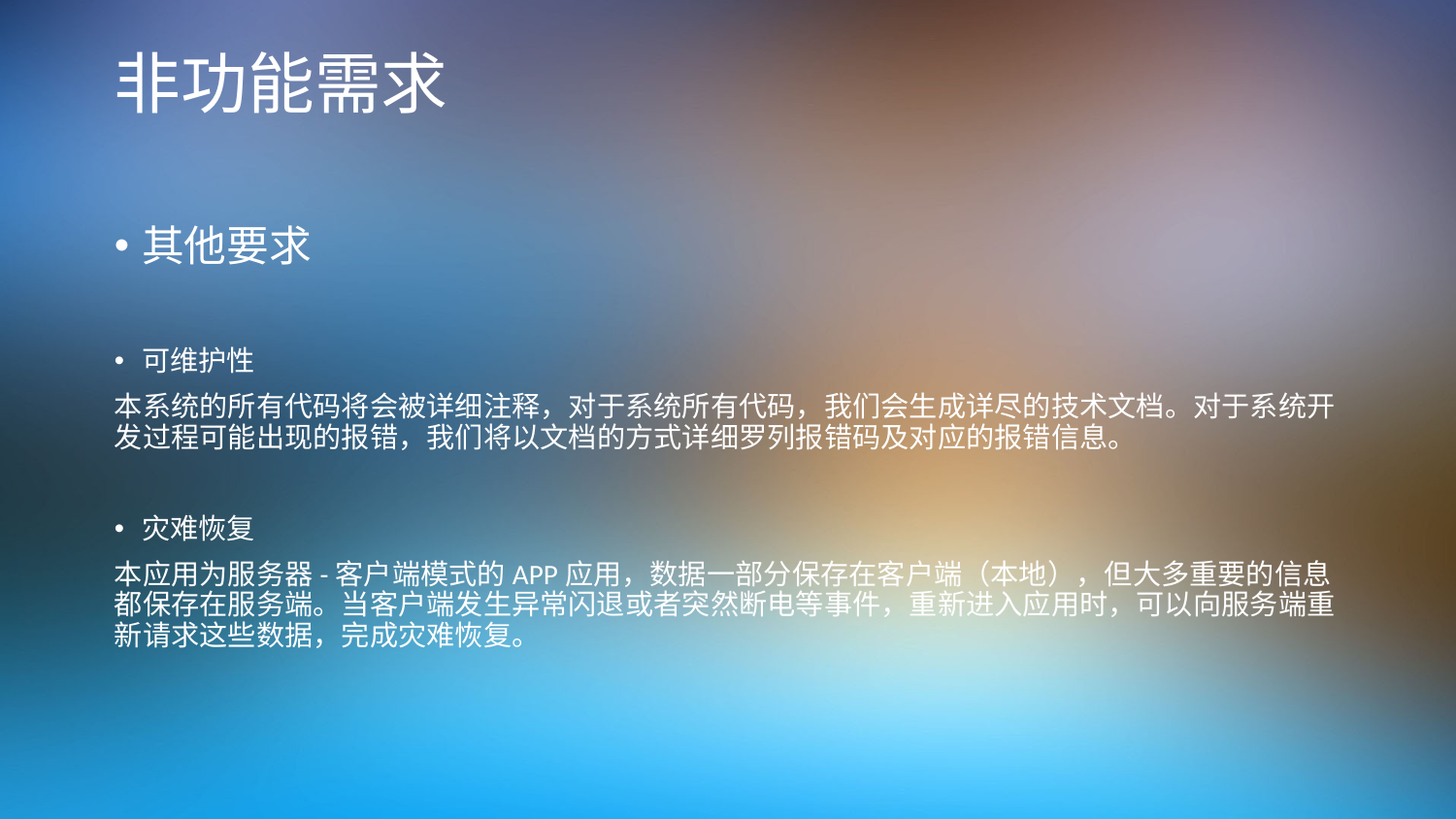

# 非功能需求
其他要求

可维护性
本系统的所有代码将会被详细注释，对于系统所有代码，我们会生成详尽的技术文档。对于系统开发过程可能出现的报错，我们将以文档的方式详细罗列报错码及对应的报错信息。

灾难恢复
本应用为服务器-客户端模式的APP应用，数据一部分保存在客户端（本地），但大多重要的信息都保存在服务端。当客户端发生异常闪退或者突然断电等事件，重新进入应用时，可以向服务端重新请求这些数据，完成灾难恢复。